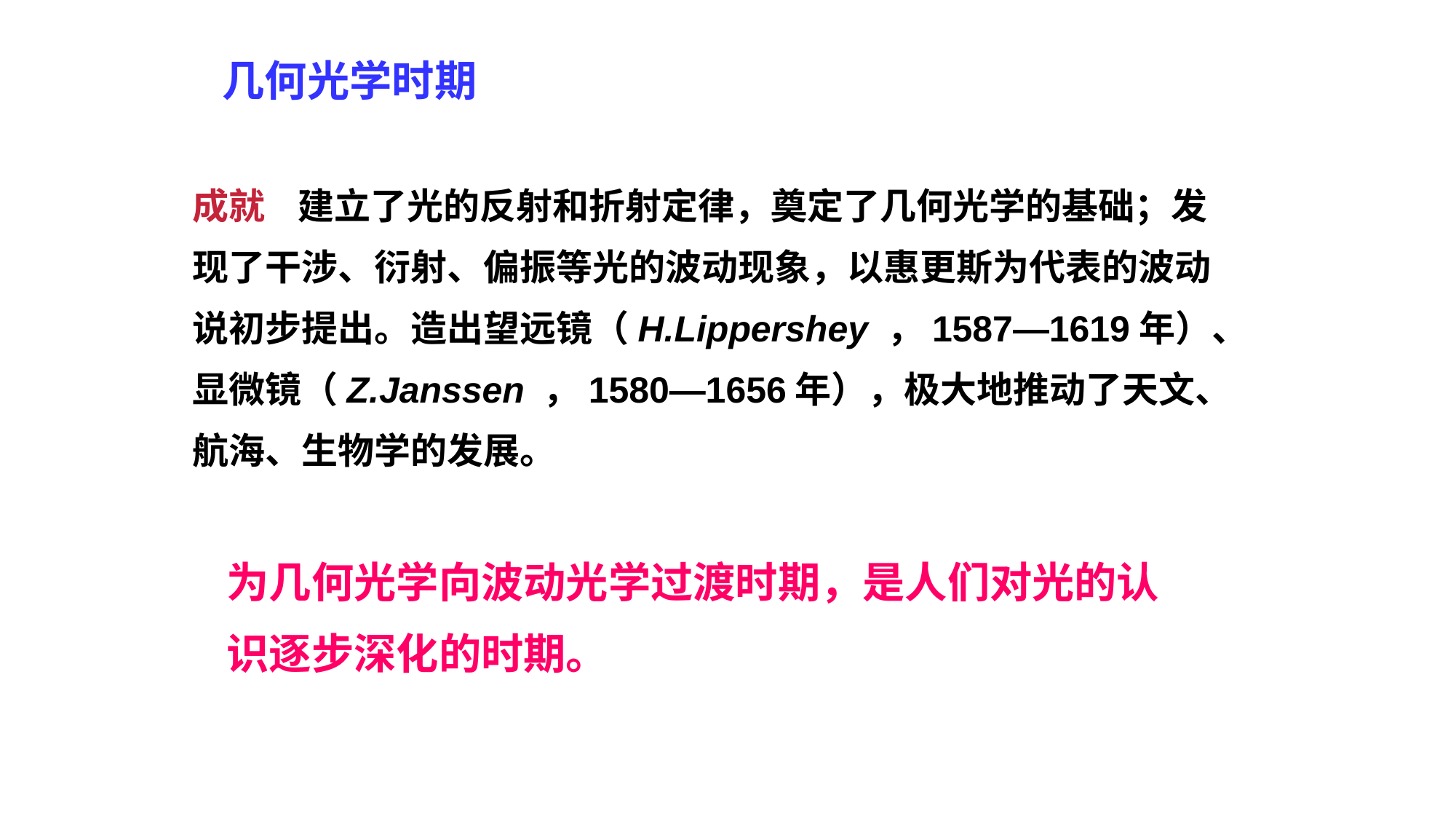

几何光学时期
成就    建立了光的反射和折射定律，奠定了几何光学的基础；发现了干涉、衍射、偏振等光的波动现象，以惠更斯为代表的波动说初步提出。造出望远镜（H.Lippershey ，1587—1619年）、显微镜（Z.Janssen ，1580—1656年），极大地推动了天文、航海、生物学的发展。
为几何光学向波动光学过渡时期，是人们对光的认识逐步深化的时期。